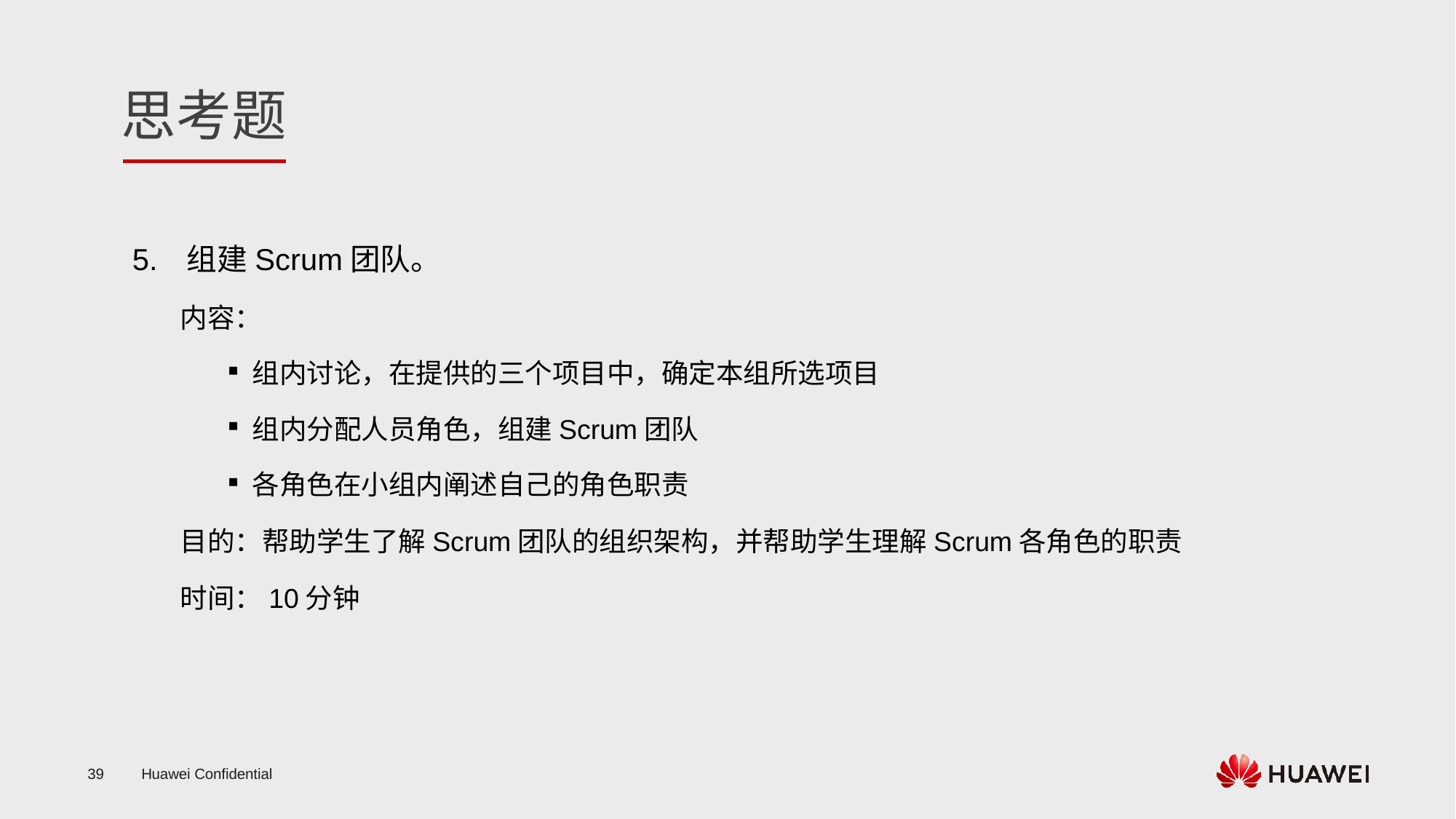

组建Scrum团队。
内容：
组内讨论，在提供的三个项目中，确定本组所选项目
组内分配人员角色，组建Scrum团队
各角色在小组内阐述自己的角色职责
目的：帮助学生了解Scrum团队的组织架构，并帮助学生理解Scrum各角色的职责
时间：10分钟